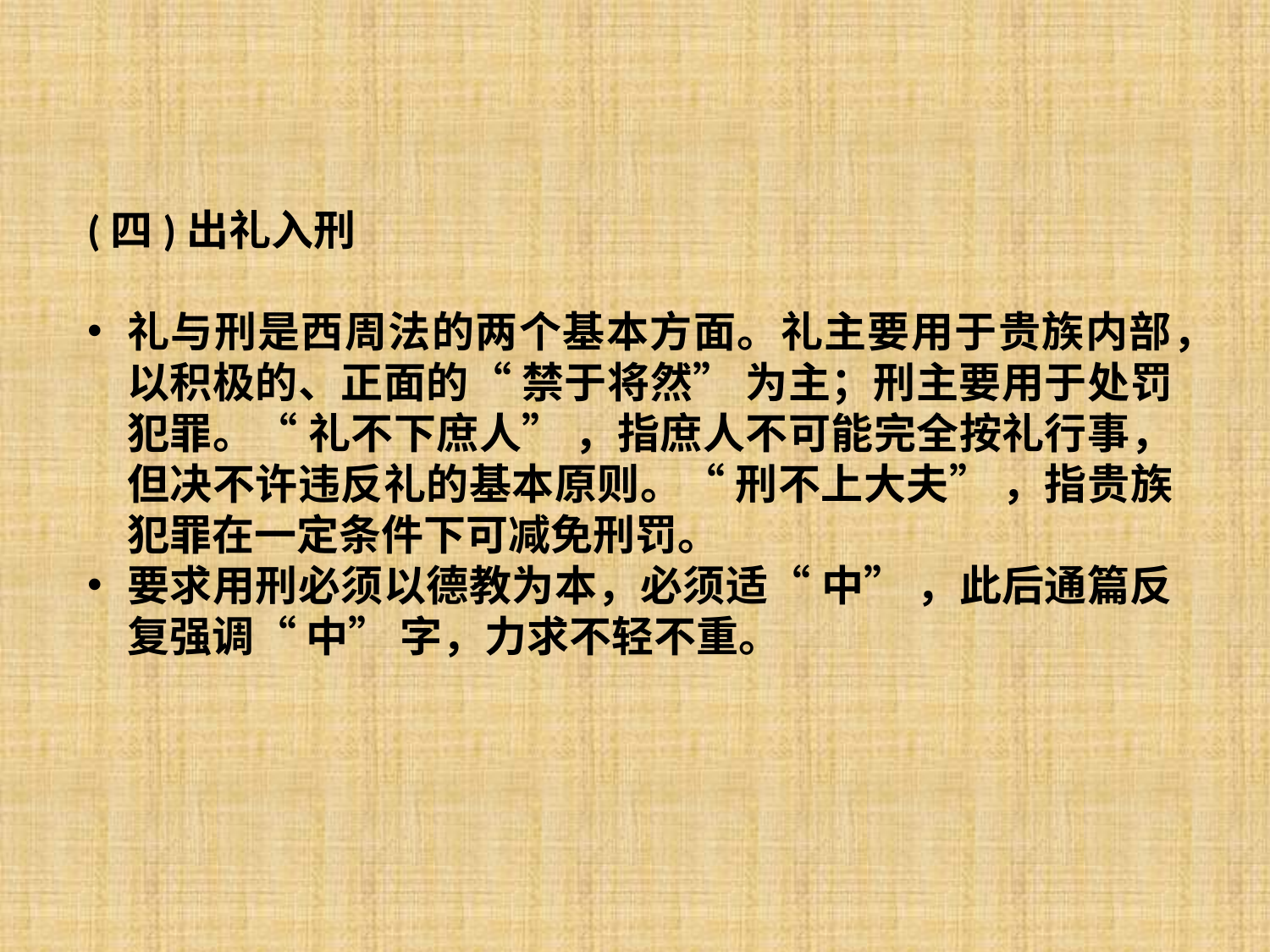

(四)出礼入刑

礼与刑是西周法的两个基本方面。礼主要用于贵族内部，以积极的、正面的“ 禁于将然” 为主；刑主要用于处罚犯罪。“ 礼不下庶人” ，指庶人不可能完全按礼行事，但决不许违反礼的基本原则。“ 刑不上大夫” ，指贵族犯罪在一定条件下可减免刑罚。
要求用刑必须以德教为本，必须适“ 中” ，此后通篇反复强调“ 中” 字，力求不轻不重。